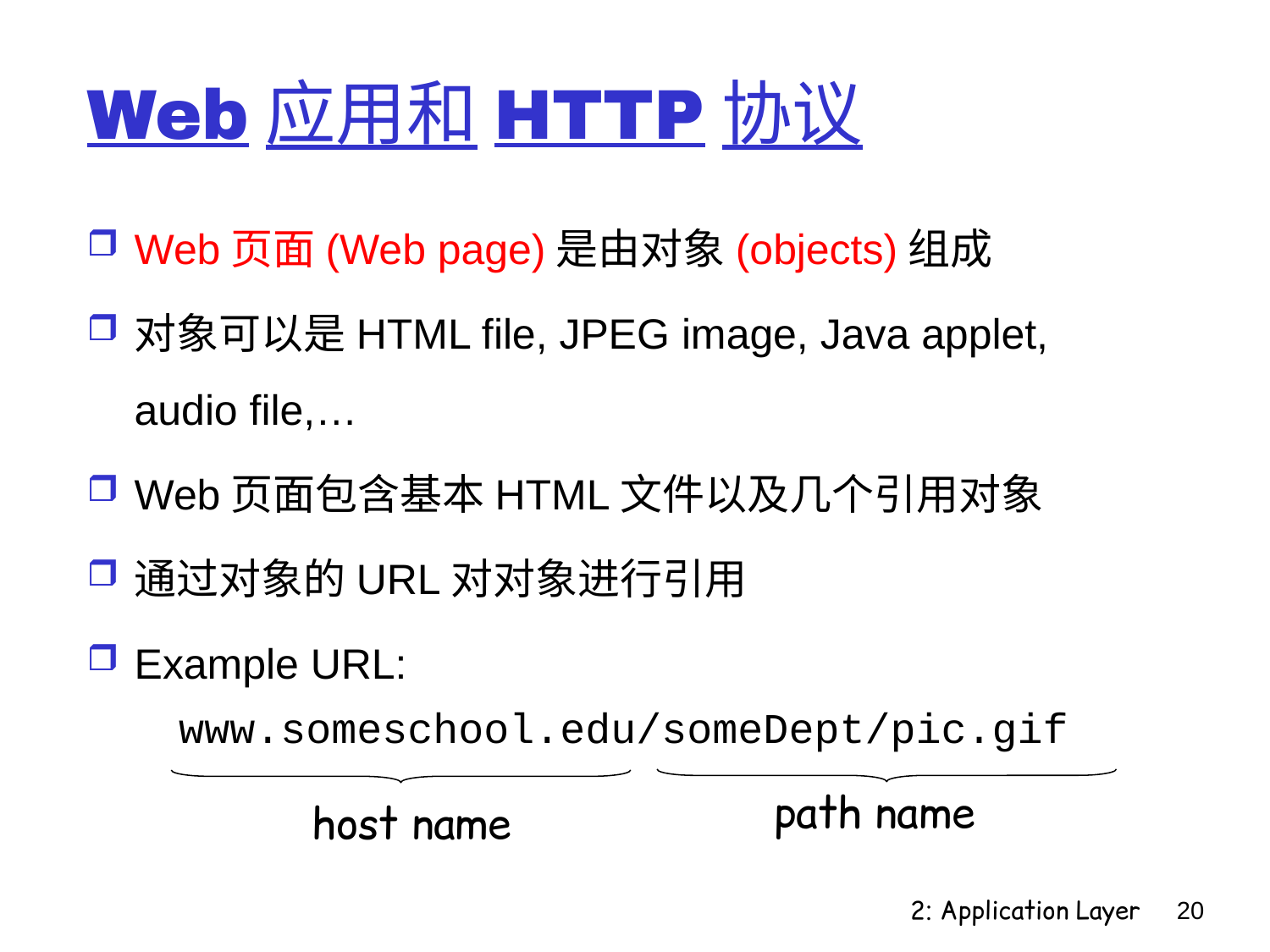

# Web应用和HTTP协议
Web页面(Web page)是由对象(objects)组成
对象可以是HTML file, JPEG image, Java applet, audio file,…
Web页面包含基本HTML文件以及几个引用对象
通过对象的URL对对象进行引用
Example URL:

www.someschool.edu/someDept/pic.gif
path name
host name
2: Application Layer
20